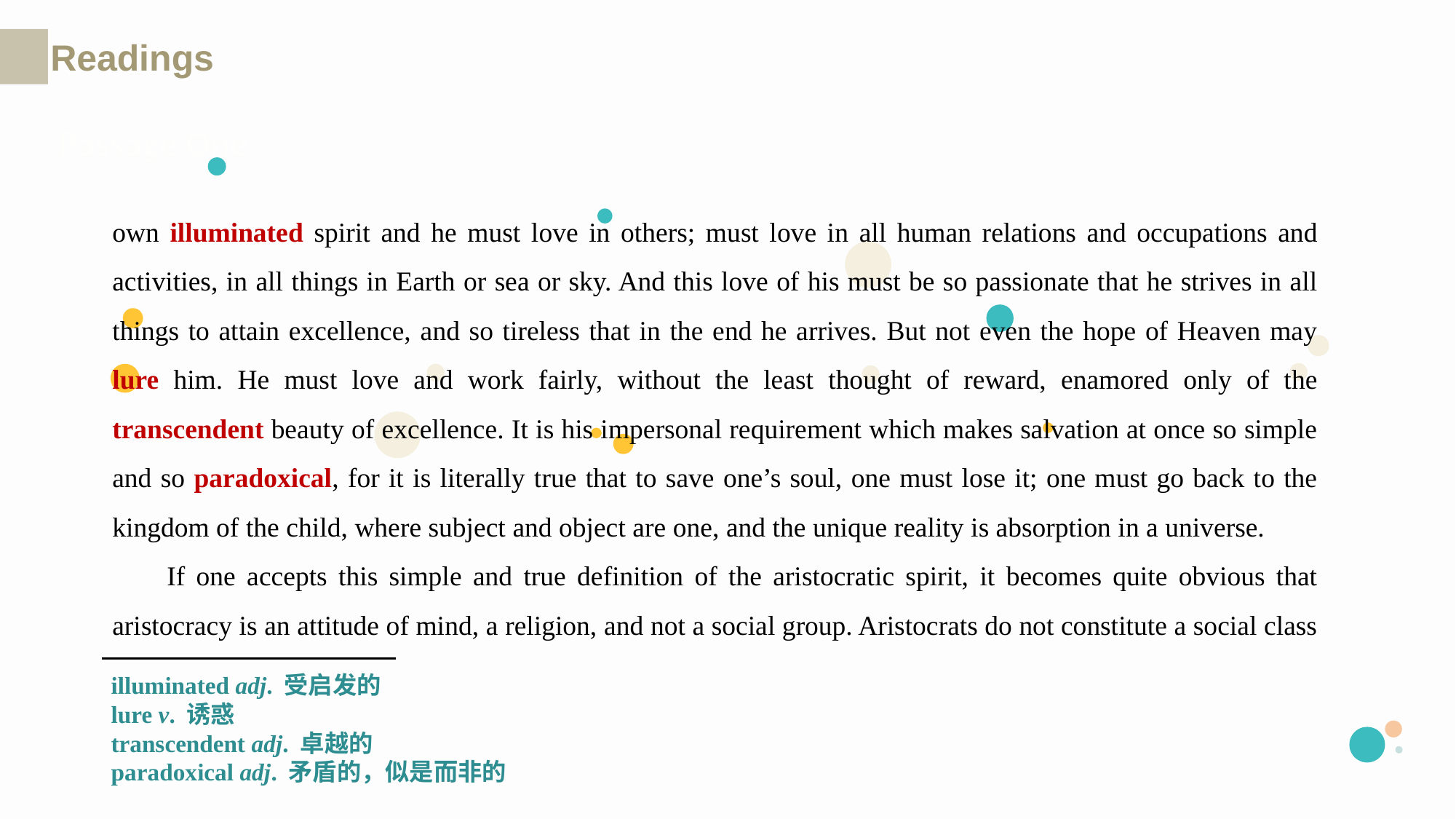

Readings
Passage One

own illuminated spirit and he must love in others; must love in all human relations and occupations and activities, in all things in Earth or sea or sky. And this love of his must be so passionate that he strives in all things to attain excellence, and so tireless that in the end he arrives. But not even the hope of Heaven may lure him. He must love and work fairly, without the least thought of reward, enamored only of the transcendent beauty of excellence. It is his impersonal requirement which makes salvation at once so simple and so paradoxical, for it is literally true that to save one’s soul, one must lose it; one must go back to the kingdom of the child, where subject and object are one, and the unique reality is absorption in a universe.
If one accepts this simple and true definition of the aristocratic spirit, it becomes quite obvious that aristocracy is an attitude of mind, a religion, and not a social group. Aristocrats do not constitute a social class

illuminated adj. 受启发的
lure v. 诱惑
transcendent adj. 卓越的
paradoxical adj. 矛盾的，似是而非的